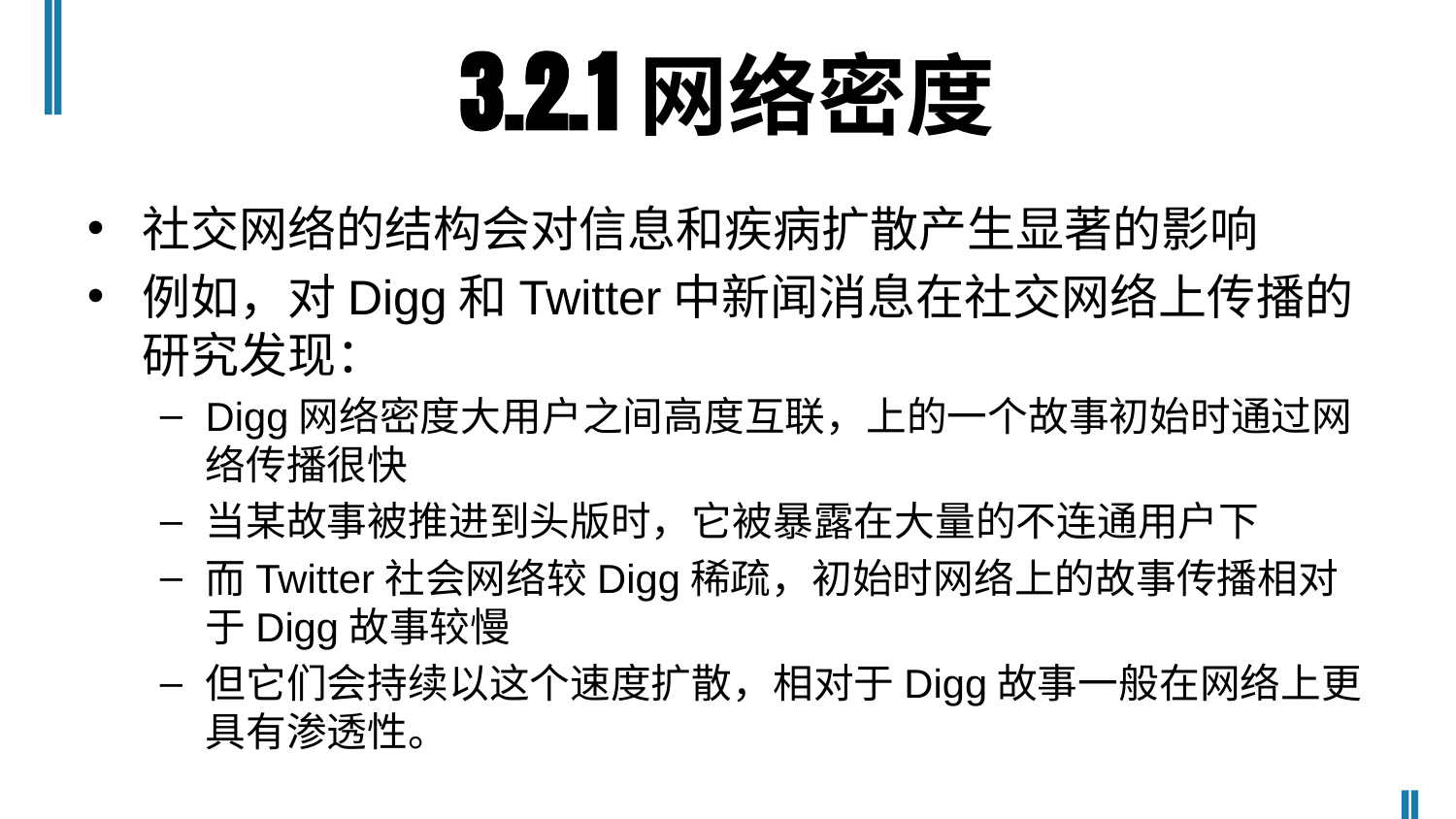

# 3.2.1网络密度
社交网络的结构会对信息和疾病扩散产生显著的影响
例如，对Digg和Twitter中新闻消息在社交网络上传播的研究发现：
Digg网络密度大用户之间高度互联，上的一个故事初始时通过网络传播很快
当某故事被推进到头版时，它被暴露在大量的不连通用户下
而Twitter社会网络较Digg稀疏，初始时网络上的故事传播相对于Digg故事较慢
但它们会持续以这个速度扩散，相对于Digg故事一般在网络上更具有渗透性。